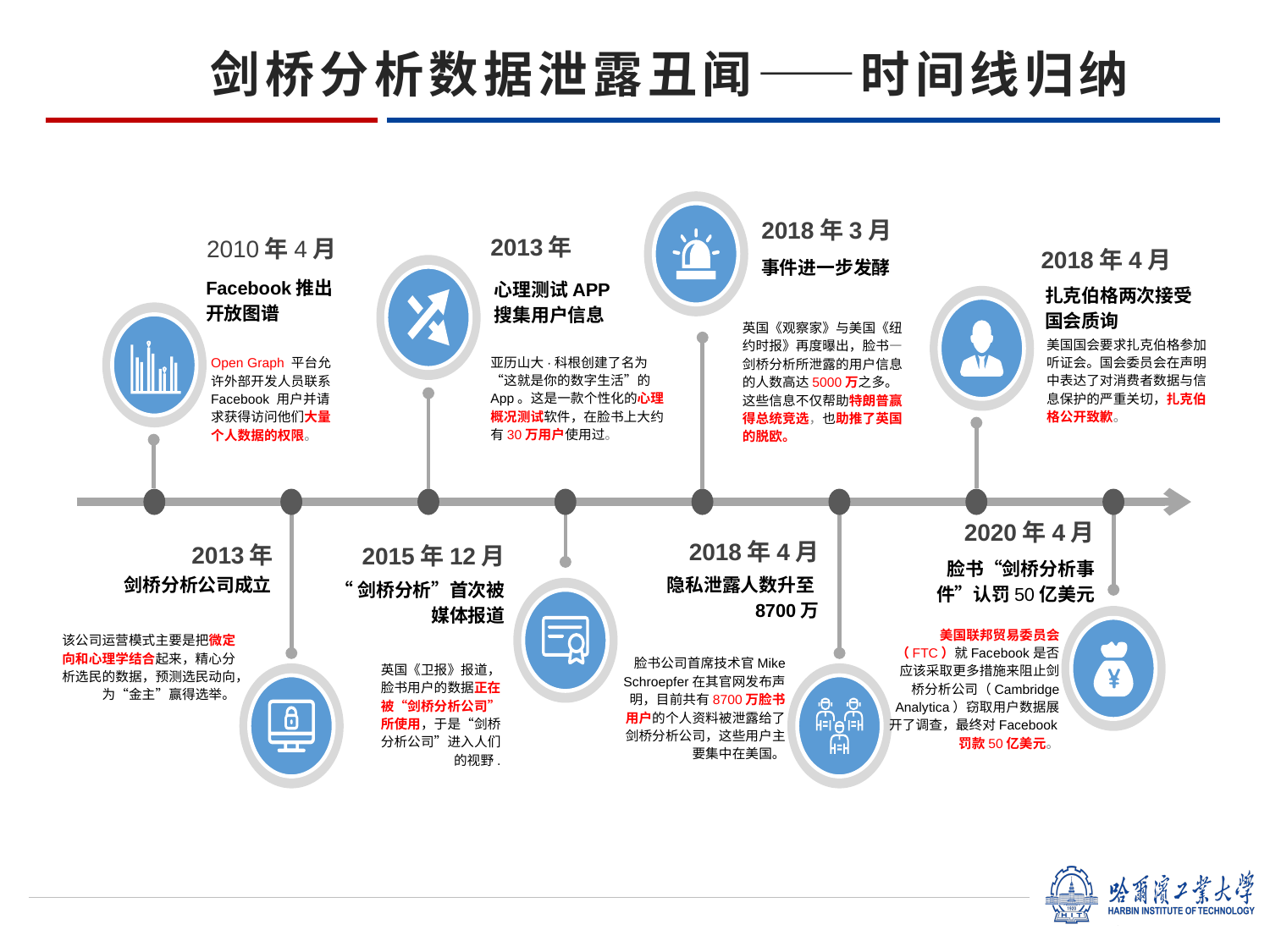

剑桥分析数据泄露丑闻——时间线归纳

2018年3月
英国《观察家》与美国《纽约时报》再度曝出，脸书—剑桥分析所泄露的用户信息的人数高达5000万之多。这些信息不仅帮助特朗普赢得总统竞选，也助推了英国的脱欧。
美国国会要求扎克伯格参加听证会。国会委员会在声明中表达了对消费者数据与信息保护的严重关切，扎克伯格公开致歉。
2013年
亚历山大·科根创建了名为 “这就是你的数字生活”的App。这是一款个性化的心理概况测试软件，在脸书上大约有30万用户使用过。
Open Graph 平台允许外部开发人员联系 Facebook 用户并请求获得访问他们大量个人数据的权限。
2010年4月
事件进一步发酵
Facebook推出开放图谱
心理测试APP
搜集用户信息
扎克伯格两次接受国会质询
英国《卫报》报道，脸书用户的数据正在被“剑桥分析公司”所使用，于是“剑桥分析公司”进入人们的视野.
2018年4月

2020年4月
脸书“剑桥分析事件”认罚50亿美元
2018年4月
美国联邦贸易委员会（FTC）就Facebook是否应该采取更多措施来阻止剑桥分析公司（Cambridge Analytica）窃取用户数据展开了调查，最终对Facebook罚款50亿美元。
脸书公司首席技术官Mike Schroepfer在其官网发布声明，目前共有8700万脸书用户的个人资料被泄露给了剑桥分析公司，这些用户主要集中在美国。
2013年
剑桥分析公司成立
隐私泄露人数升至8700万
“剑桥分析”首次被媒体报道
该公司运营模式主要是把微定向和心理学结合起来，精心分析选民的数据，预测选民动向，为“金主”赢得选举。
2015年12月